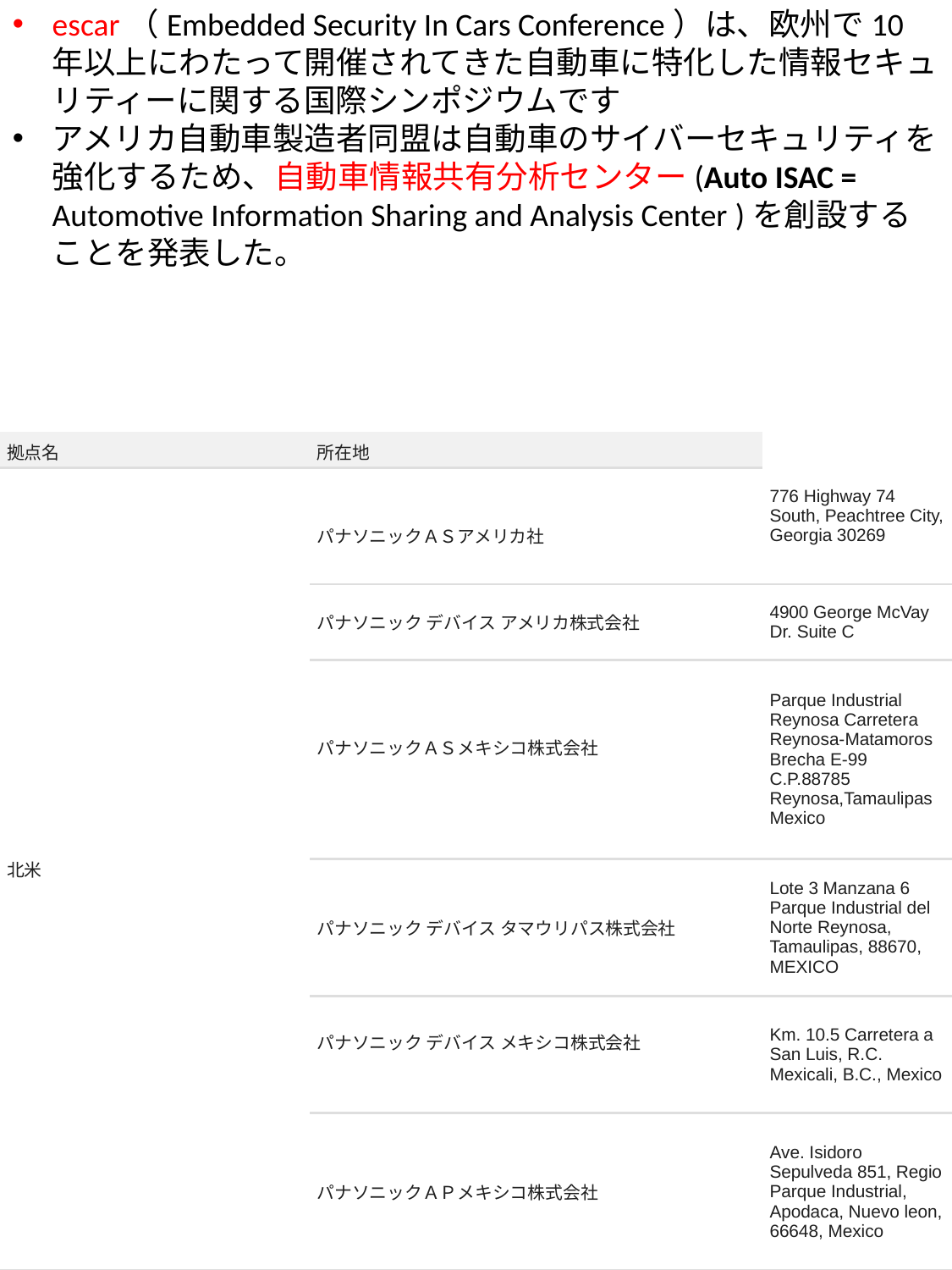

escar（Embedded Security In Cars Conference）は、欧州で10年以上にわたって開催されてきた自動車に特化した情報セキュリティーに関する国際シンポジウムです
アメリカ自動車製造者同盟は自動車のサイバーセキュリティを強化するため、自動車情報共有分析センター(Auto ISAC = Automotive Information Sharing and Analysis Center )を創設することを発表した。
| ヨーロッパ | パナソニック デバイス ヨーロッパ有限会社 | Zeppelin Strasse 19, 21337 Lueneburg, F.R.GERMANY |
| --- | --- | --- |
|  | パナソニックＡＳチェコ有限会社 | U Panasonicu 266, 530 06 Pardubice - Stare Civice, CZECH REPUBLIC |
|  | パナソニック デバイス スロバキア有限会社 | Oravicka 616, Trstena 028 01,SLOVAK REPUBLIC |
| 拠点名 | 所在地 |  |
| --- | --- | --- |
| 北米 | パナソニックＡＳアメリカ社 | 776 Highway 74 South, Peachtree City, Georgia 30269 |
|  | パナソニック デバイス アメリカ株式会社 | 4900 George McVay Dr. Suite C |
|  | パナソニックＡＳメキシコ株式会社 | Parque Industrial Reynosa Carretera Reynosa-Matamoros Brecha E-99 C.P.88785 Reynosa,Tamaulipas Mexico |
|  | パナソニック デバイス タマウリパス株式会社 | Lote 3 Manzana 6 Parque Industrial del Norte Reynosa, Tamaulipas, 88670, MEXICO |
|  | パナソニック デバイス メキシコ株式会社 | Km. 10.5 Carretera a San Luis, R.C. Mexicali, B.C., Mexico |
|  | パナソニックＡＰメキシコ株式会社 | Ave. Isidoro Sepulveda 851, Regio Parque Industrial, Apodaca, Nuevo leon, 66648, Mexico |